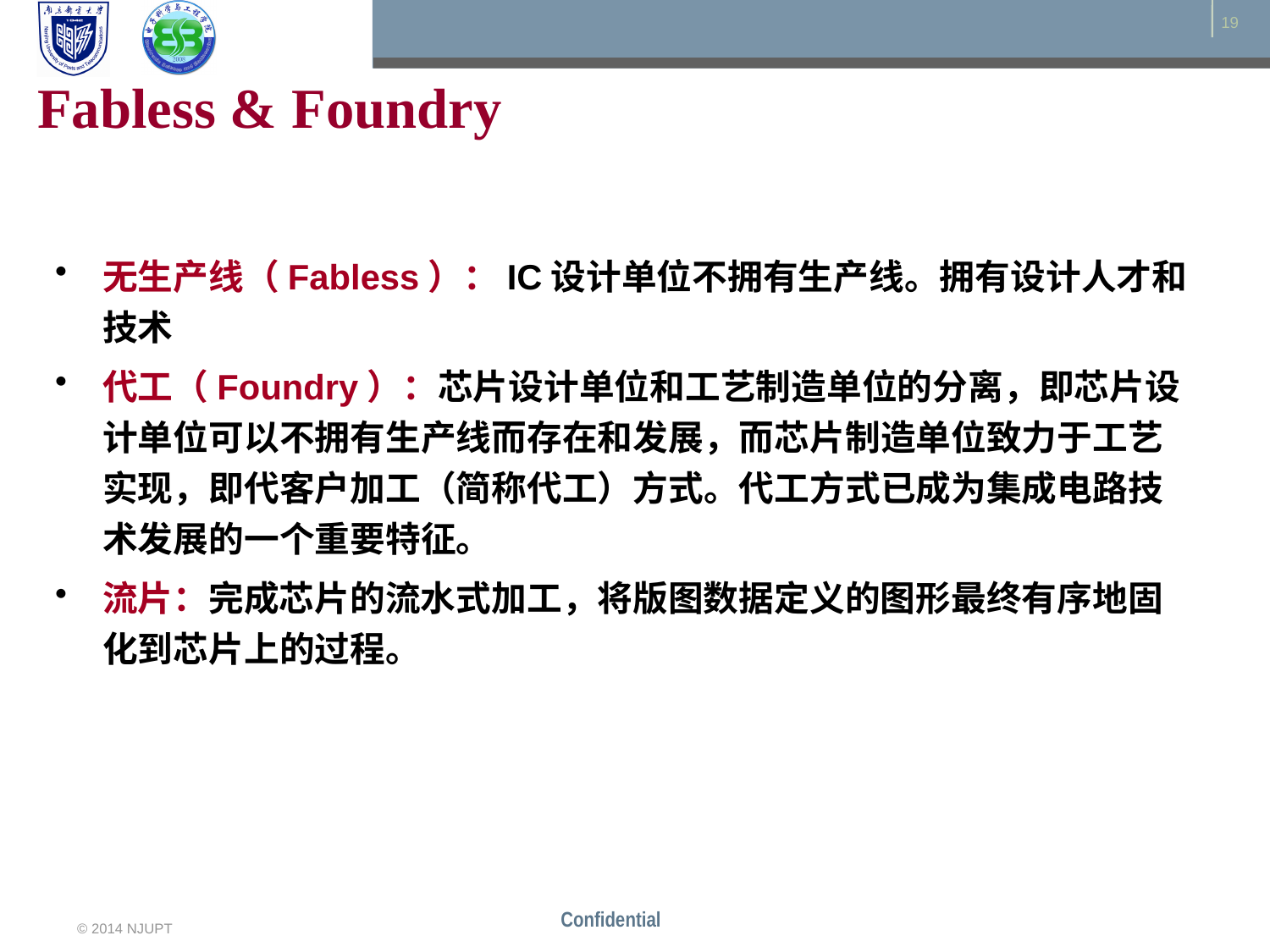

Fabless & Foundry
无生产线（Fabless）：IC设计单位不拥有生产线。拥有设计人才和技术
代工（Foundry）：芯片设计单位和工艺制造单位的分离，即芯片设计单位可以不拥有生产线而存在和发展，而芯片制造单位致力于工艺实现，即代客户加工（简称代工）方式。代工方式已成为集成电路技术发展的一个重要特征。
流片：完成芯片的流水式加工，将版图数据定义的图形最终有序地固化到芯片上的过程。